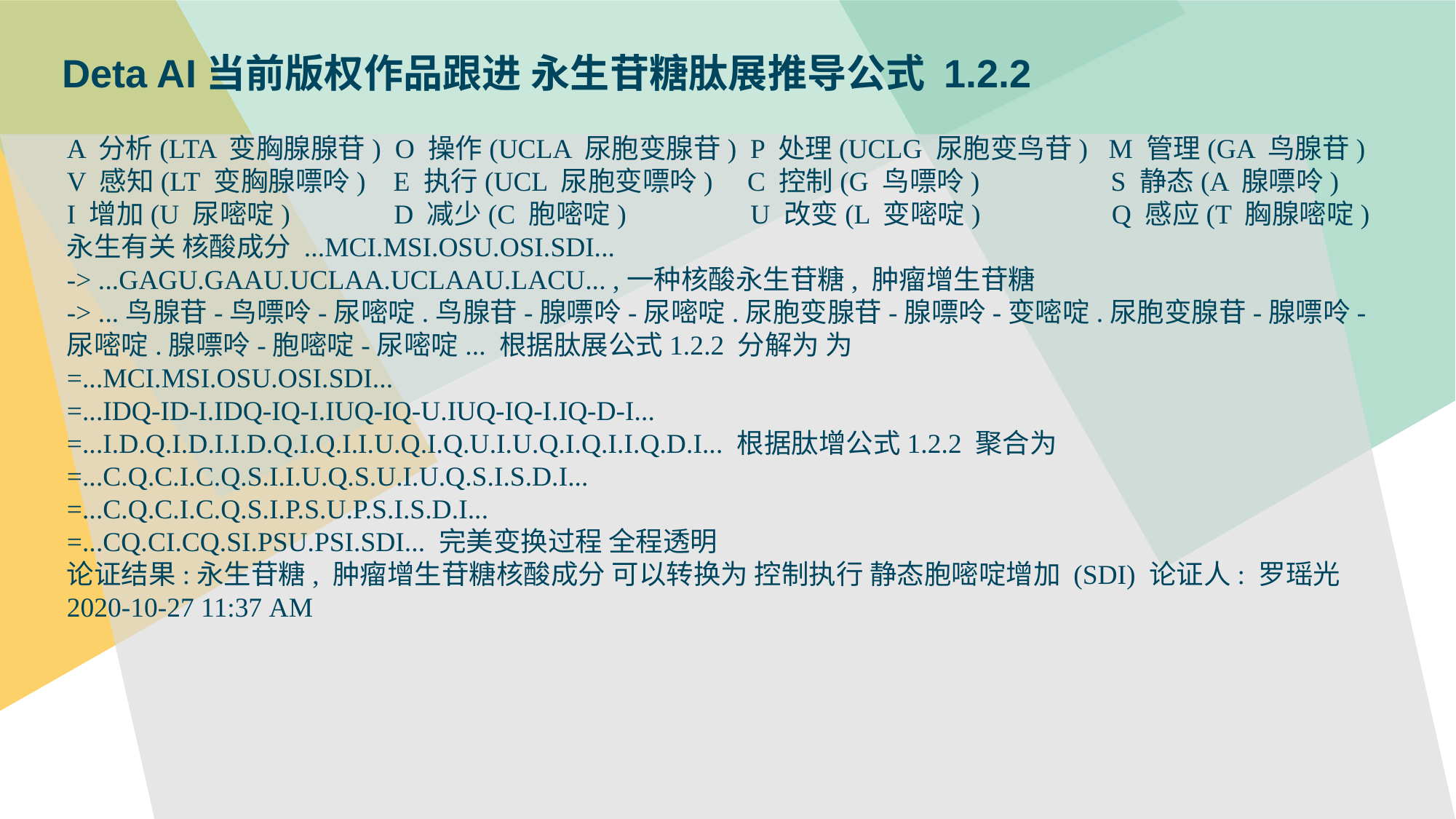

Deta AI当前版权作品跟进 永生苷糖肽展推导公式 1.2.2
A 分析(LTA 变胸腺腺苷)  O 操作(UCLA 尿胞变腺苷)  P 处理(UCLG 尿胞变鸟苷)   M 管理(GA 鸟腺苷)
V 感知(LT 变胸腺嘌呤)    E 执行(UCL 尿胞变嘌呤)     C 控制(G 鸟嘌呤)                   S 静态(A 腺嘌呤)
I 增加(U 尿嘧啶)               D 减少(C 胞嘧啶)                  U 改变(L 变嘧啶)                   Q 感应(T 胸腺嘧啶)
永生有关 核酸成分 ...MCI.MSI.OSU.OSI.SDI...
-> ...GAGU.GAAU.UCLAA.UCLAAU.LACU... ,一种核酸永生苷糖, 肿瘤增生苷糖
-> ...鸟腺苷-鸟嘌呤-尿嘧啶.鸟腺苷-腺嘌呤-尿嘧啶.尿胞变腺苷-腺嘌呤-变嘧啶.尿胞变腺苷-腺嘌呤-尿嘧啶.腺嘌呤-胞嘧啶-尿嘧啶... 根据肽展公式1.2.2 分解为 为
=...MCI.MSI.OSU.OSI.SDI...
=...IDQ-ID-I.IDQ-IQ-I.IUQ-IQ-U.IUQ-IQ-I.IQ-D-I...
=...I.D.Q.I.D.I.I.D.Q.I.Q.I.I.U.Q.I.Q.U.I.U.Q.I.Q.I.I.Q.D.I... 根据肽增公式1.2.2 聚合为
=...C.Q.C.I.C.Q.S.I.I.U.Q.S.U.I.U.Q.S.I.S.D.I...
=...C.Q.C.I.C.Q.S.I.P.S.U.P.S.I.S.D.I...
=...CQ.CI.CQ.SI.PSU.PSI.SDI... 完美变换过程 全程透明
论证结果:永生苷糖, 肿瘤增生苷糖核酸成分 可以转换为 控制执行 静态胞嘧啶增加 (SDI) 论证人: 罗瑶光 2020-10-27 11:37 AM